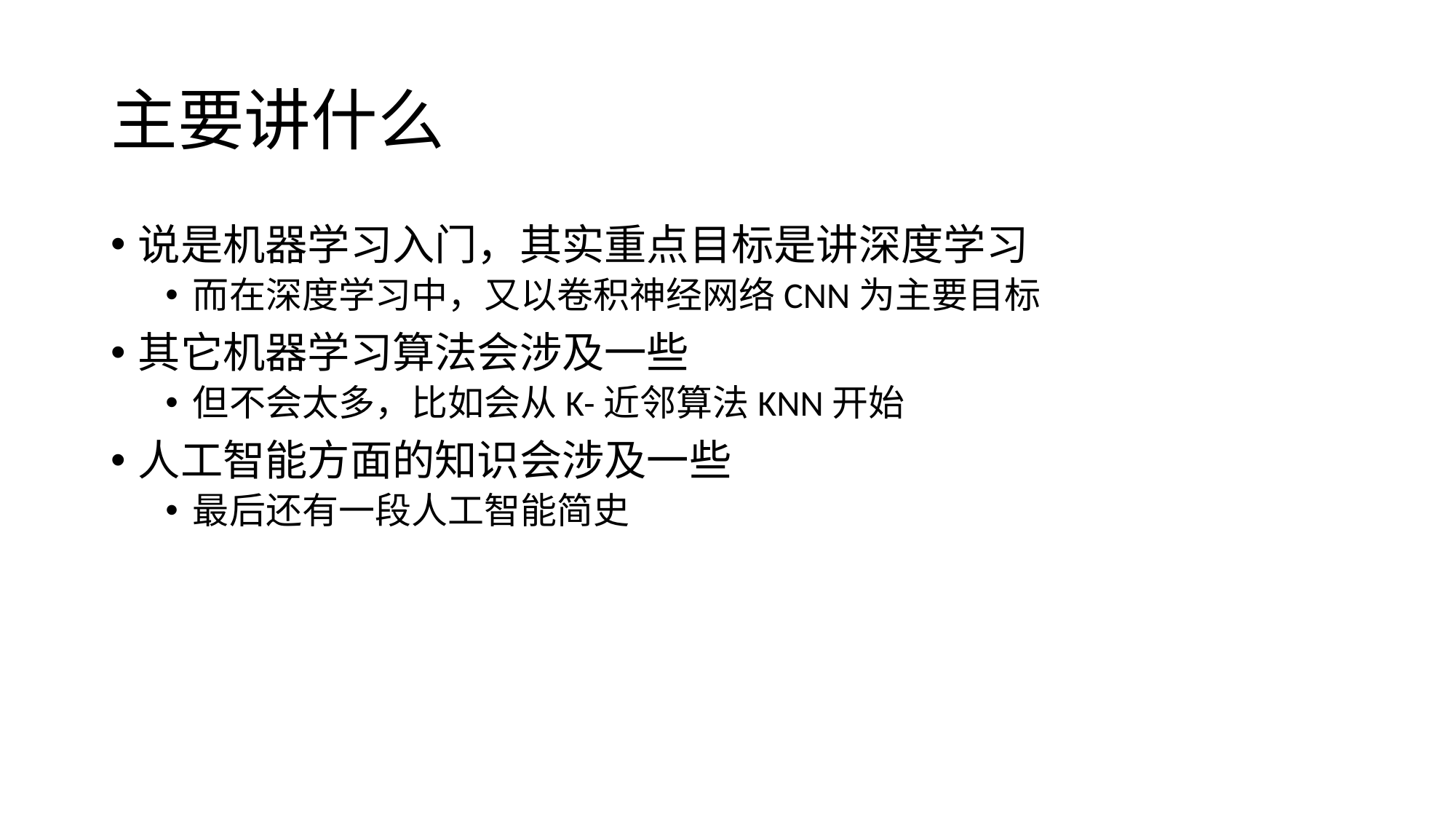

# 主要讲什么
说是机器学习入门，其实重点目标是讲深度学习
而在深度学习中，又以卷积神经网络CNN为主要目标
其它机器学习算法会涉及一些
但不会太多，比如会从K-近邻算法KNN开始
人工智能方面的知识会涉及一些
最后还有一段人工智能简史